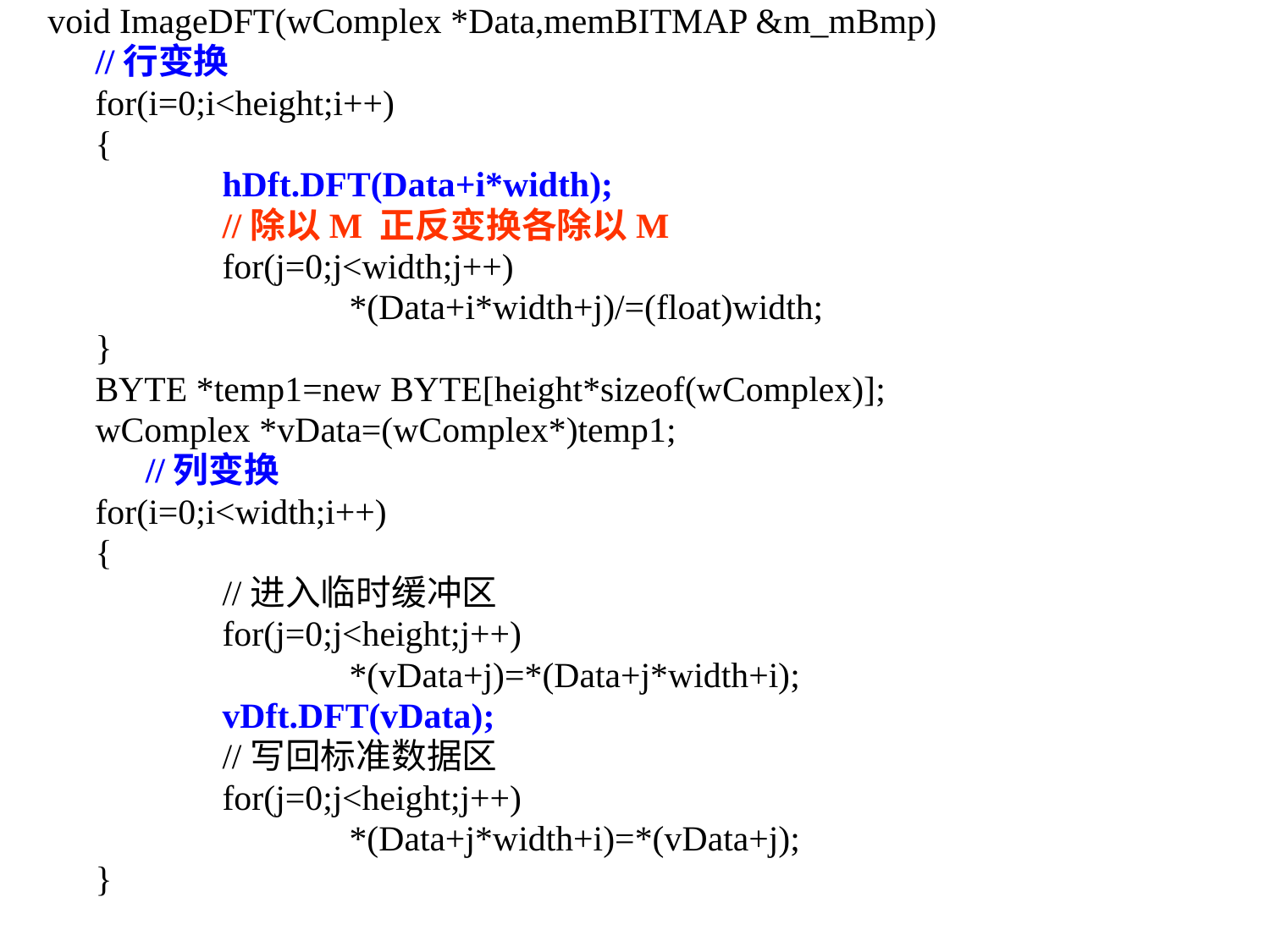

void ImageDFT(wComplex *Data,memBITMAP &m_mBmp)
	//行变换
	for(i=0;i<height;i++)
	{
		hDft.DFT(Data+i*width);
		//除以M 正反变换各除以M
		for(j=0;j<width;j++)
			*(Data+i*width+j)/=(float)width;
	}
	BYTE *temp1=new BYTE[height*sizeof(wComplex)];
	wComplex *vData=(wComplex*)temp1;
           //列变换
	for(i=0;i<width;i++)
	{
		//进入临时缓冲区
		for(j=0;j<height;j++)
			*(vData+j)=*(Data+j*width+i);
		vDft.DFT(vData);
		//写回标准数据区
		for(j=0;j<height;j++)
			*(Data+j*width+i)=*(vData+j);
	}